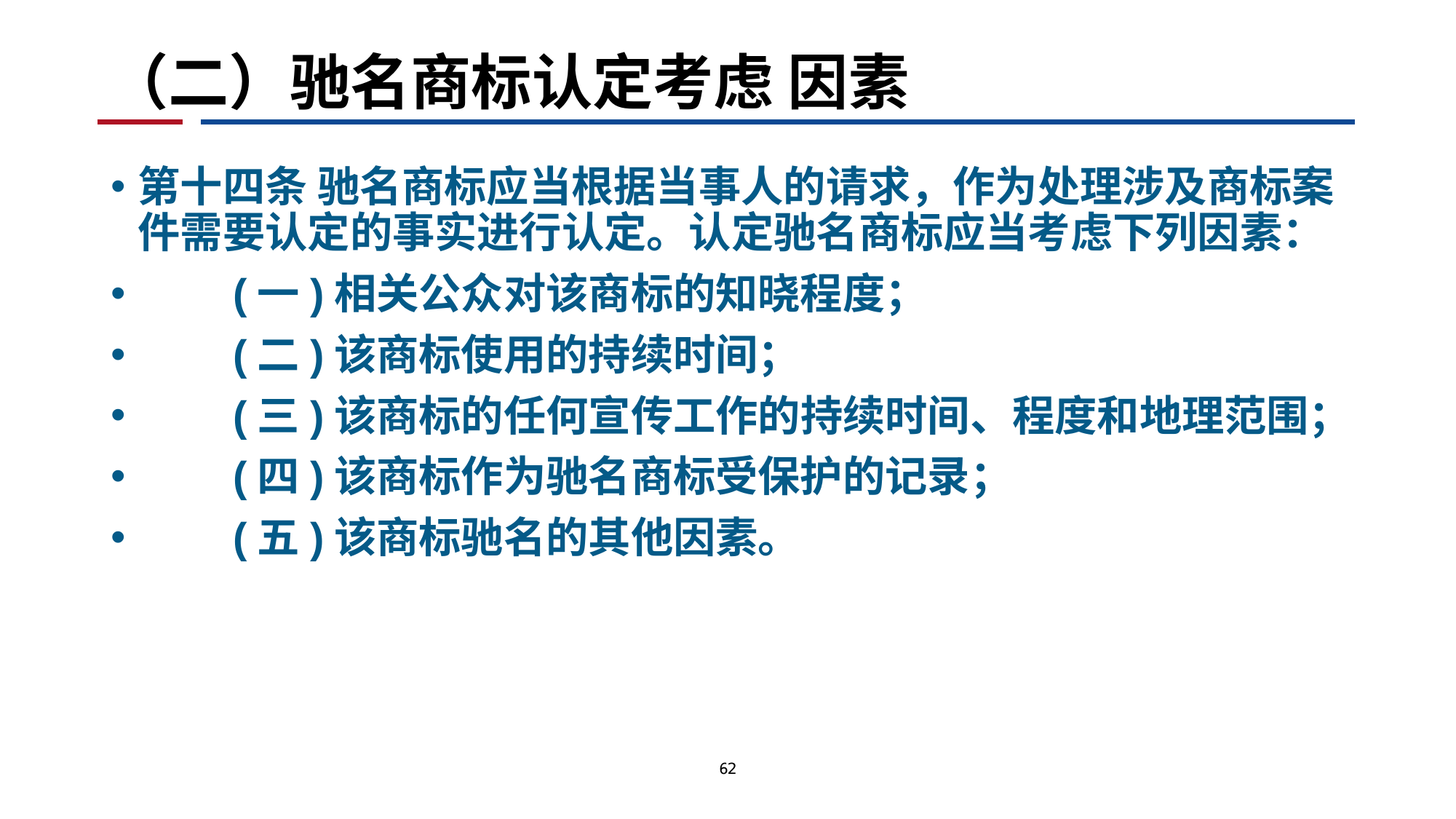

# （二）驰名商标认定考虑 因素
第十四条 驰名商标应当根据当事人的请求，作为处理涉及商标案件需要认定的事实进行认定。认定驰名商标应当考虑下列因素：
　　(一)相关公众对该商标的知晓程度；
　　(二)该商标使用的持续时间；
　　(三)该商标的任何宣传工作的持续时间、程度和地理范围；
　　(四)该商标作为驰名商标受保护的记录；
　　(五)该商标驰名的其他因素。

62